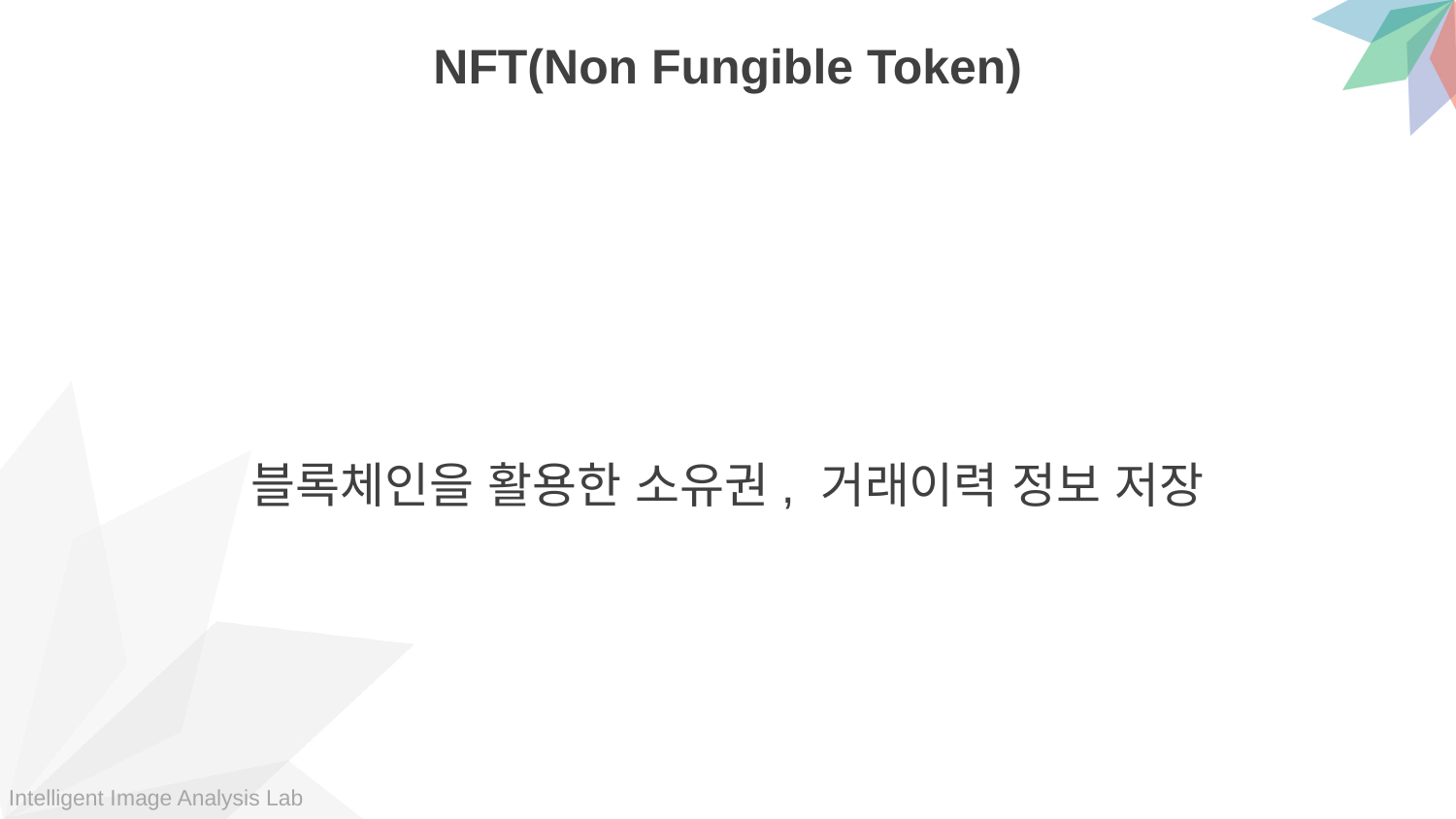

NFT(Non Fungible Token)
블록체인을 활용한 소유권, 거래이력 정보 저장